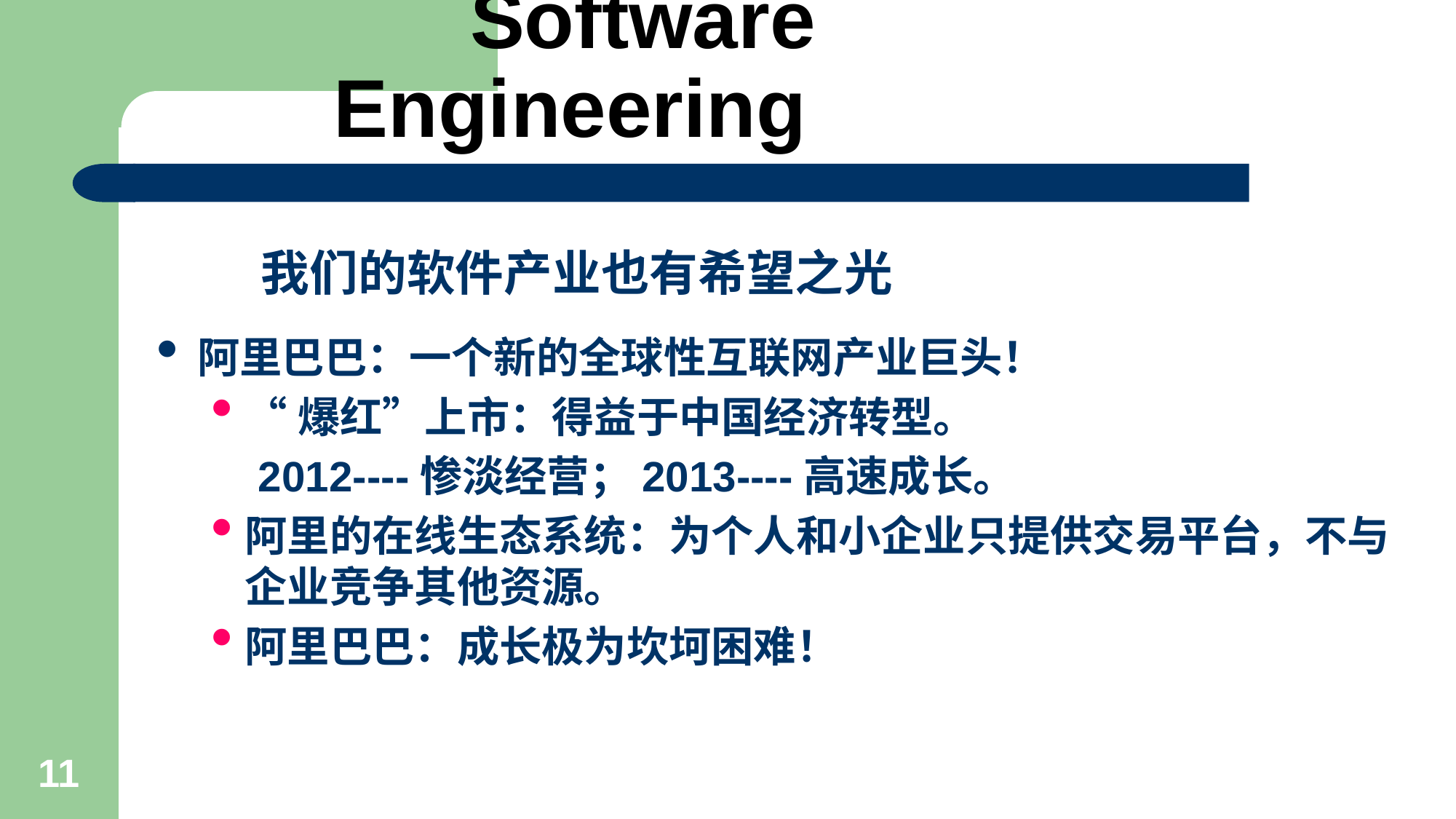

# Software   Engineering
          我们的软件产业也有希望之光
阿里巴巴：一个新的全球性互联网产业巨头！
“爆红”上市：得益于中国经济转型。
    2012----惨淡经营；2013----高速成长。
阿里的在线生态系统：为个人和小企业只提供交易平台，不与企业竞争其他资源。
阿里巴巴：成长极为坎坷困难！

11